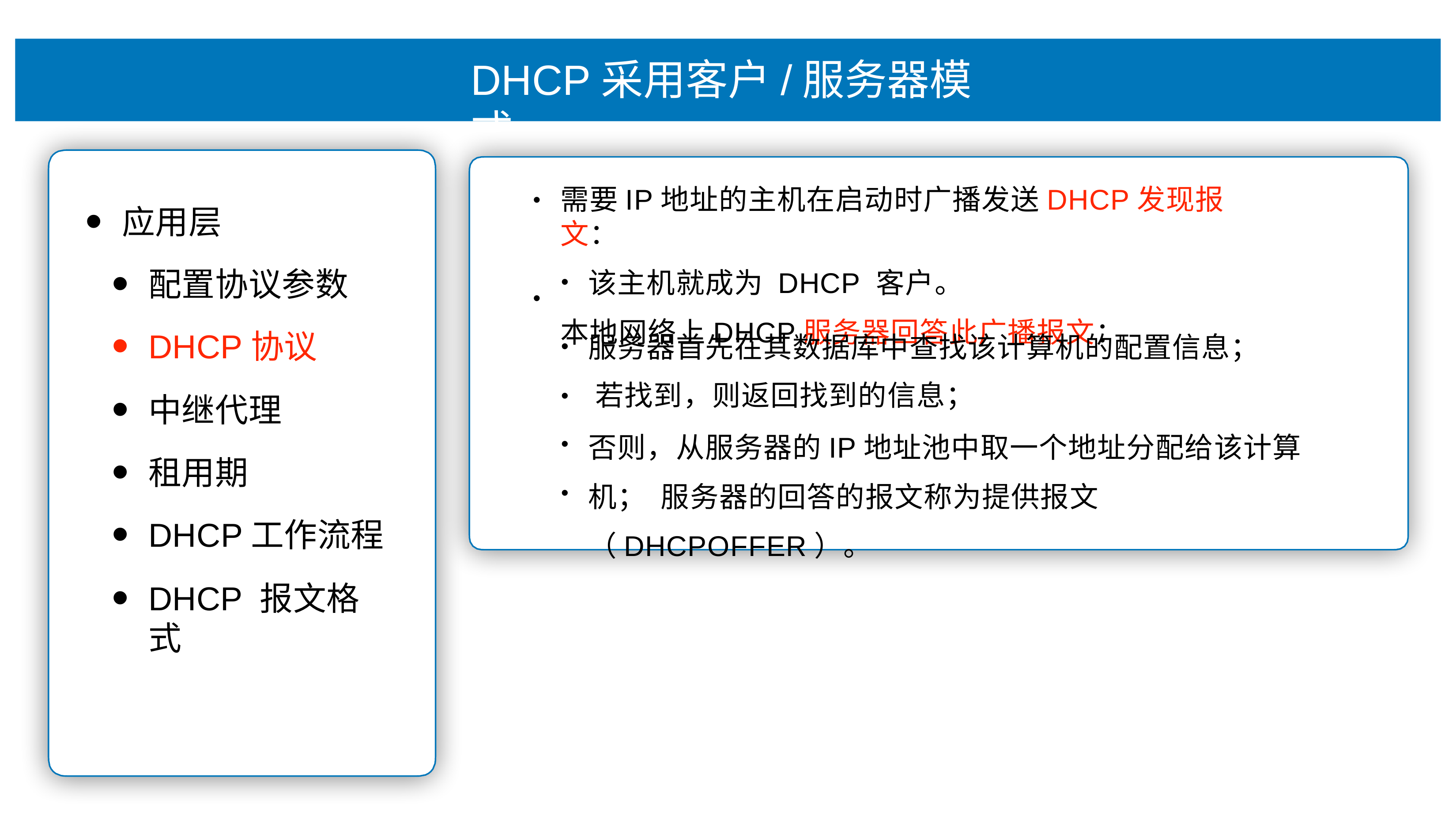

# DHCP采⽤客户/服务器模式

需要IP地址的主机在启动时⼴播发送DHCP发现报⽂：
该主机就成为 DHCP 客户。
本地⽹络上DHCP服务器回答此⼴播报⽂：
•
应⽤层
配置协议参数
DHCP协议
中继代理
租⽤期
DHCP⼯作流程
DHCP 报⽂格式
•
服务器⾸先在其数据库中查找该计算机的配置信息；  若找到，则返回找到的信息；
否则，从服务器的IP地址池中取⼀个地址分配给该计算机；  服务器的回答的报⽂称为提供报⽂（DHCPOFFER）。
•
•
•